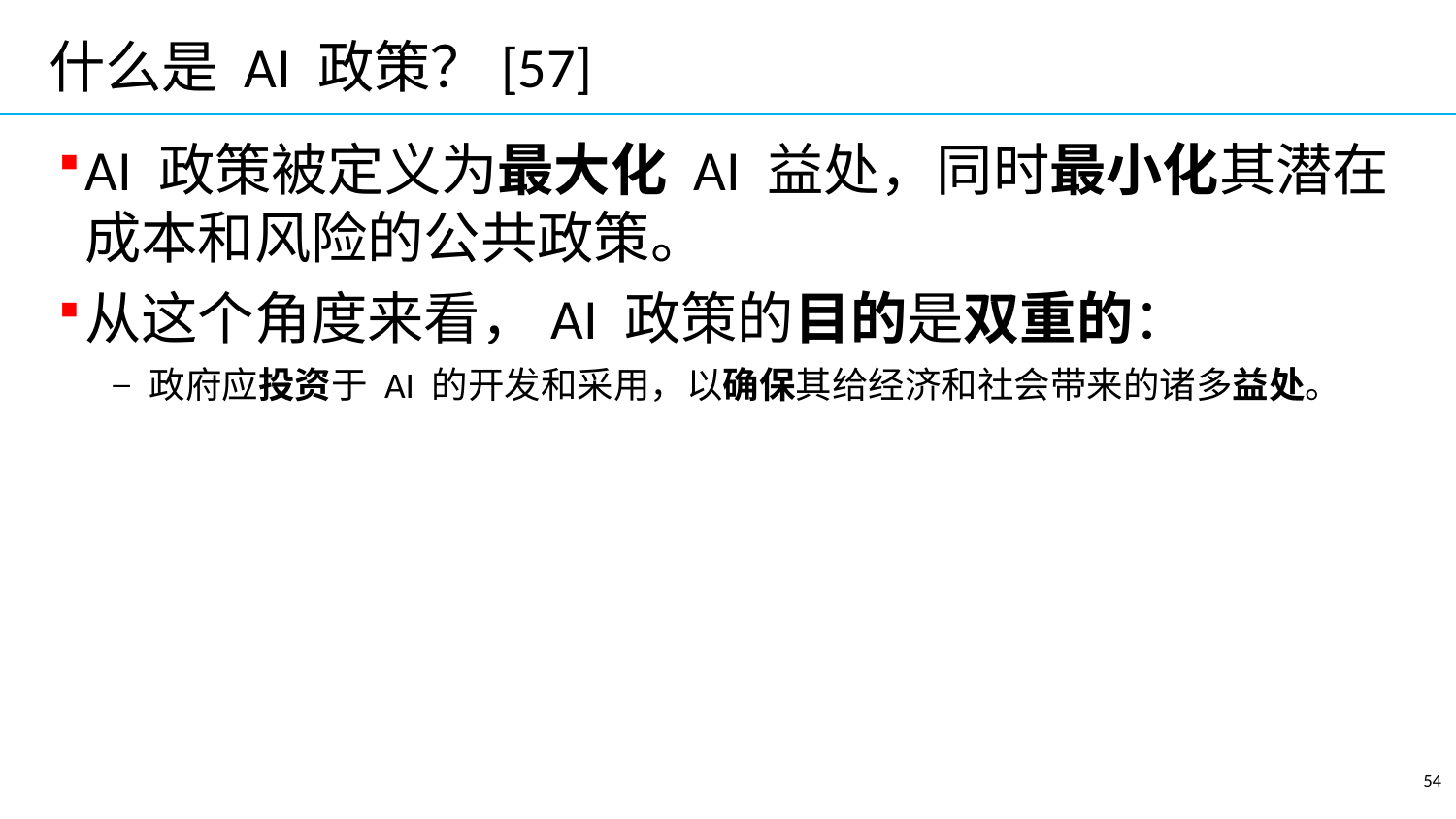

# 什么是 AI 政策？[57]
AI 政策被定义为最大化 AI 益处，同时最小化其潜在成本和风险的公共政策。
从这个角度来看，AI 政策的目的是双重的：
政府应投资于 AI 的开发和采用，以确保其给经济和社会带来的诸多益处。

54